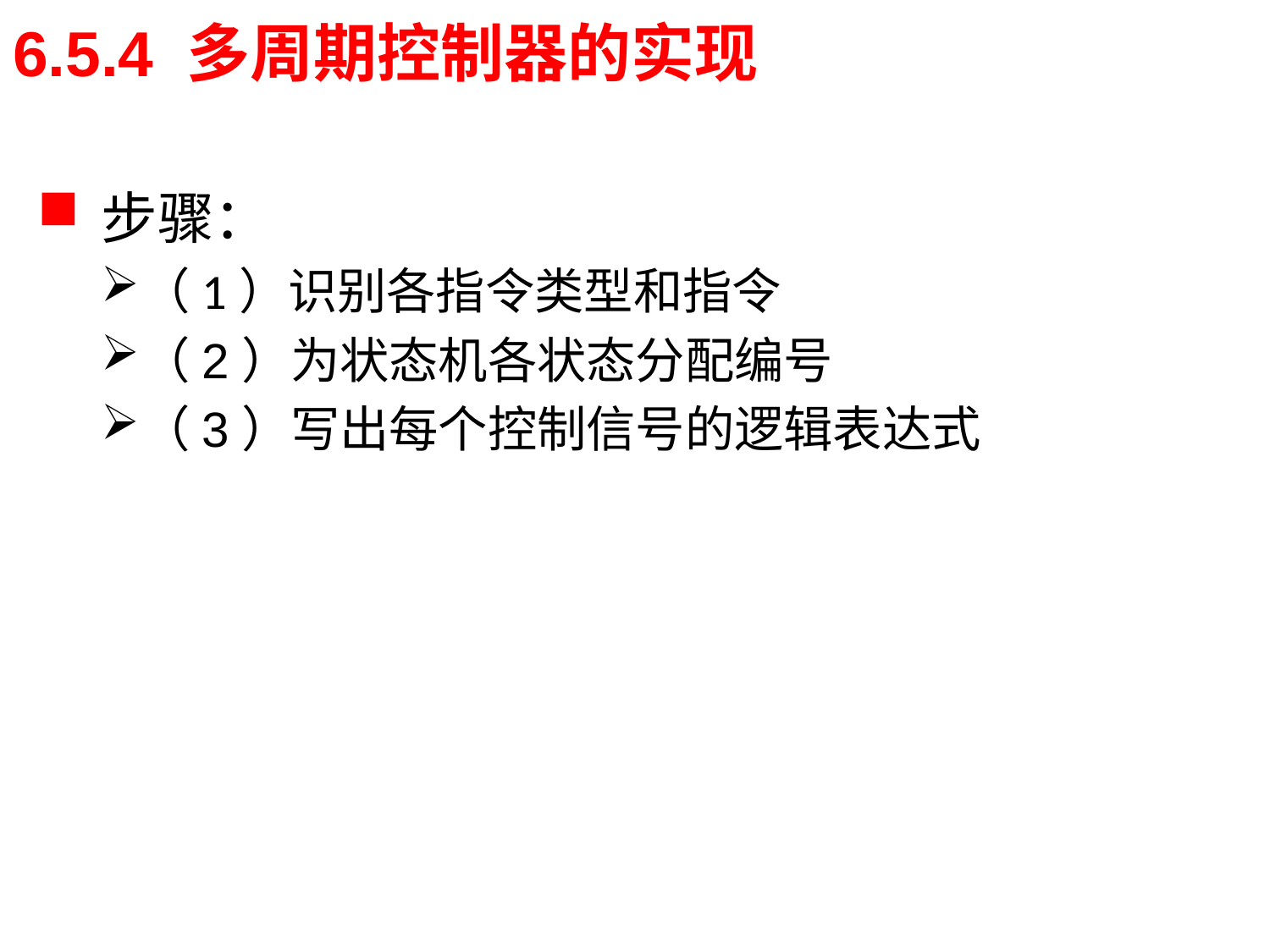

# 6.5.4 多周期控制器的实现
步骤：
（1）识别各指令类型和指令
（2）为状态机各状态分配编号
（3）写出每个控制信号的逻辑表达式